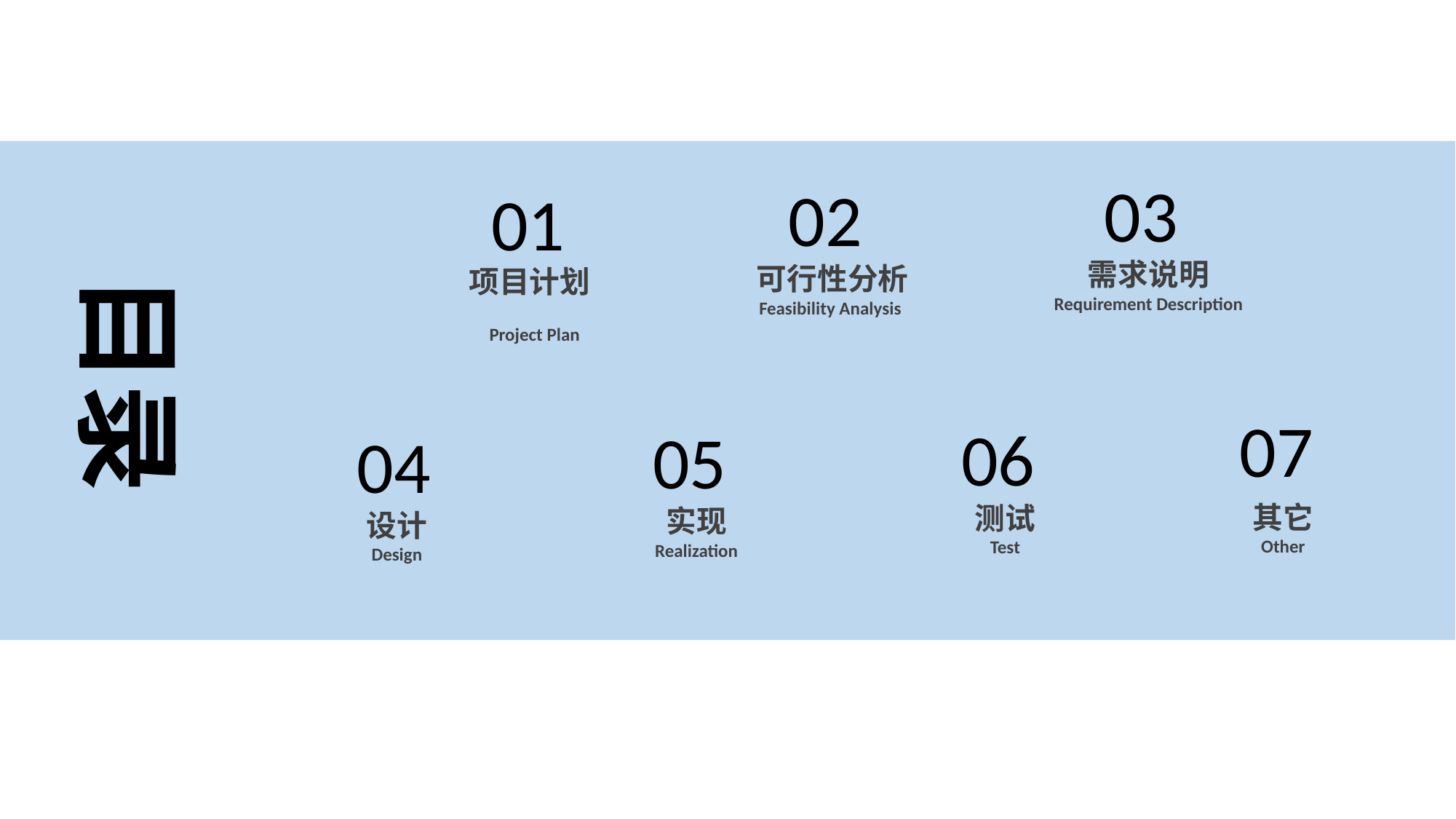

03
需求说明
Requirement Description
02
可行性分析
Feasibility Analysis
01
项目计划
 Project Plan
目录
07
06
05
04
设计
Design
其它
Other
测试
Test
实现
Realization